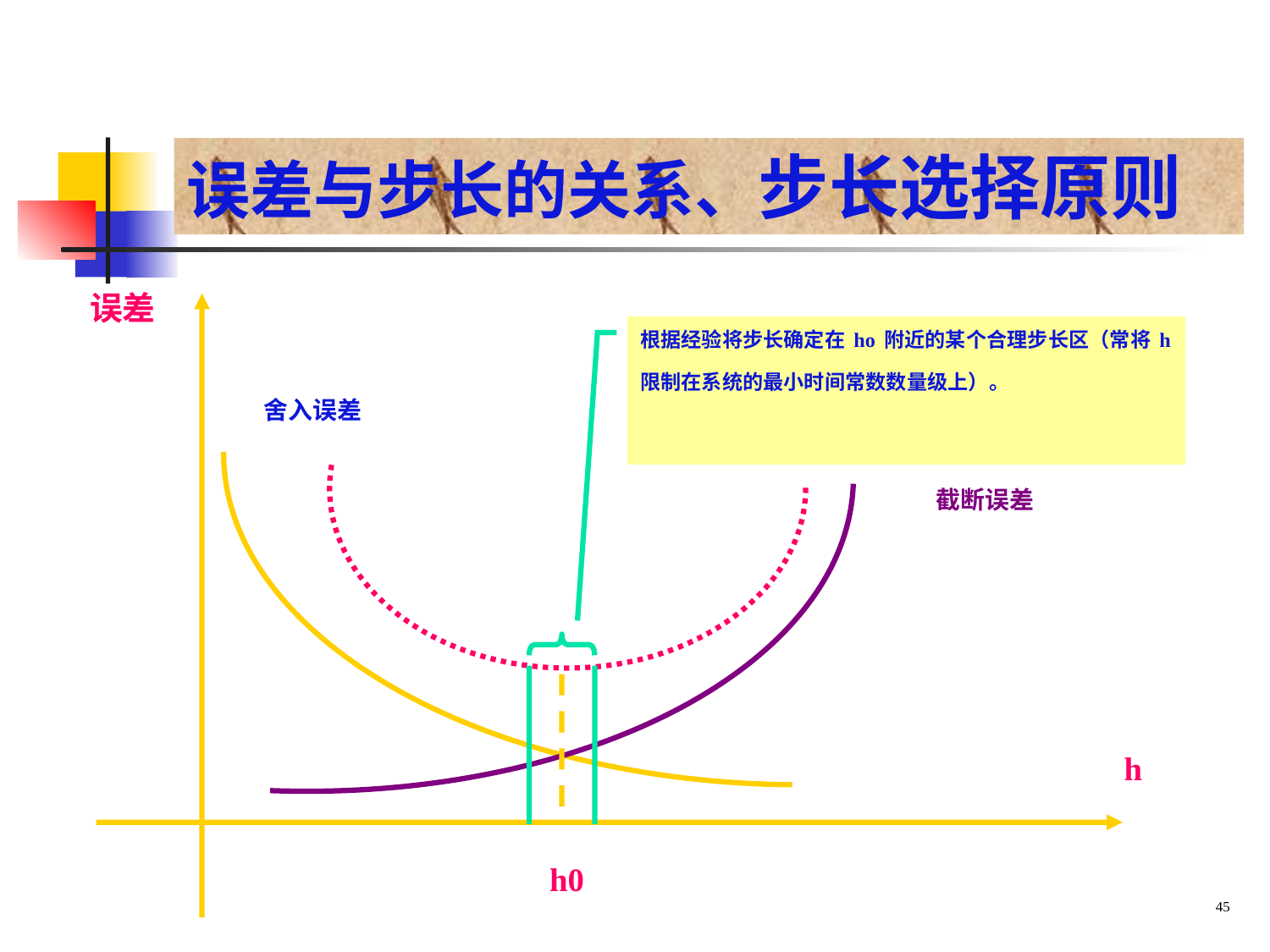

# 误差与步长的关系、步长选择原则
误差

舍入误差

截断误差

h

h0
根据经验将步长确定在ho附近的某个合理步长区（常将h限制在系统的最小时间常数数量级上）。

45